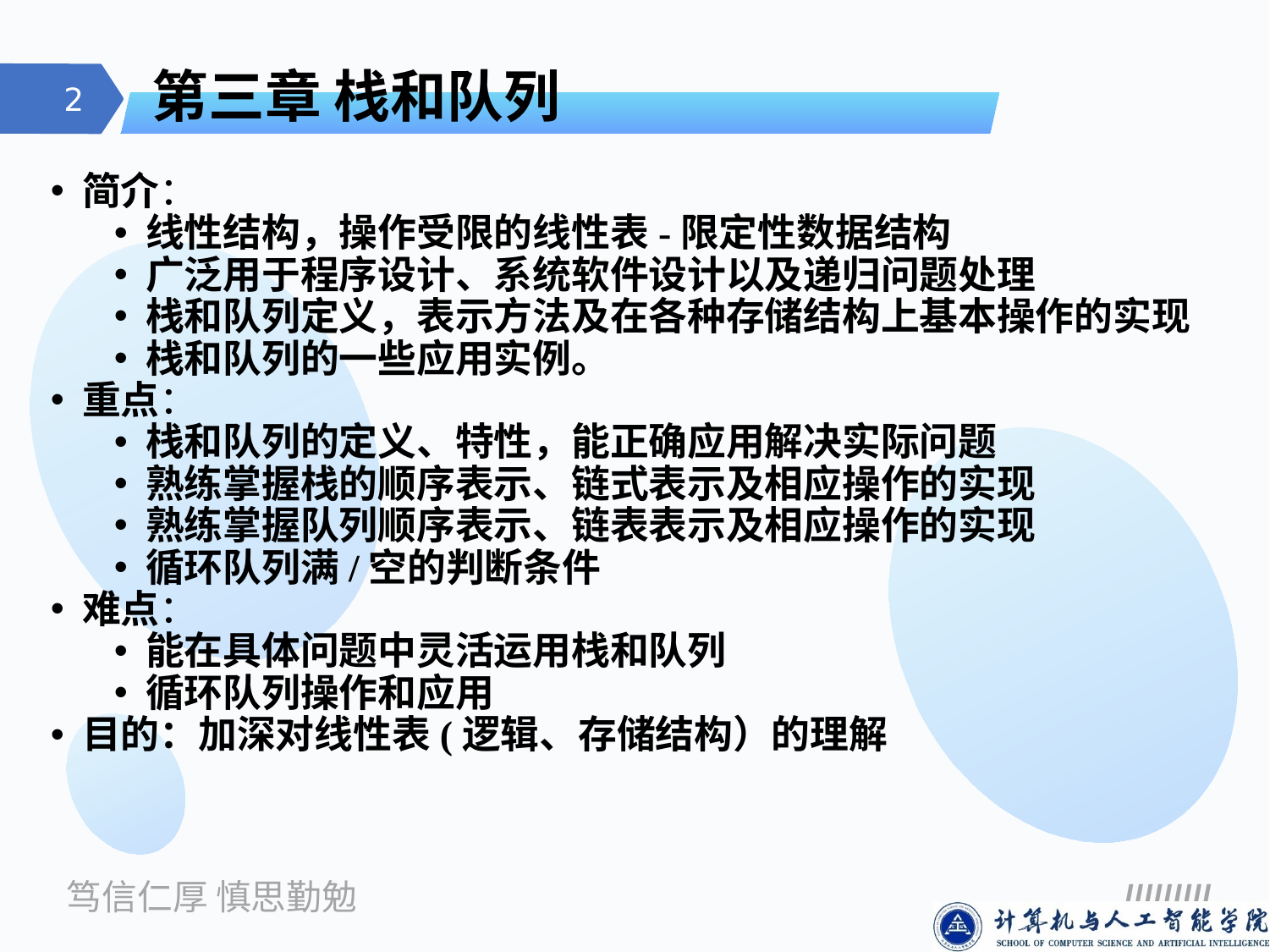

# 第三章 栈和队列
简介：
线性结构，操作受限的线性表-限定性数据结构
广泛用于程序设计、系统软件设计以及递归问题处理
栈和队列定义，表示方法及在各种存储结构上基本操作的实现
栈和队列的一些应用实例。
重点：
栈和队列的定义、特性，能正确应用解决实际问题
熟练掌握栈的顺序表示、链式表示及相应操作的实现
熟练掌握队列顺序表示、链表表示及相应操作的实现
循环队列满/空的判断条件
难点：
能在具体问题中灵活运用栈和队列
循环队列操作和应用
目的：加深对线性表(逻辑、存储结构）的理解